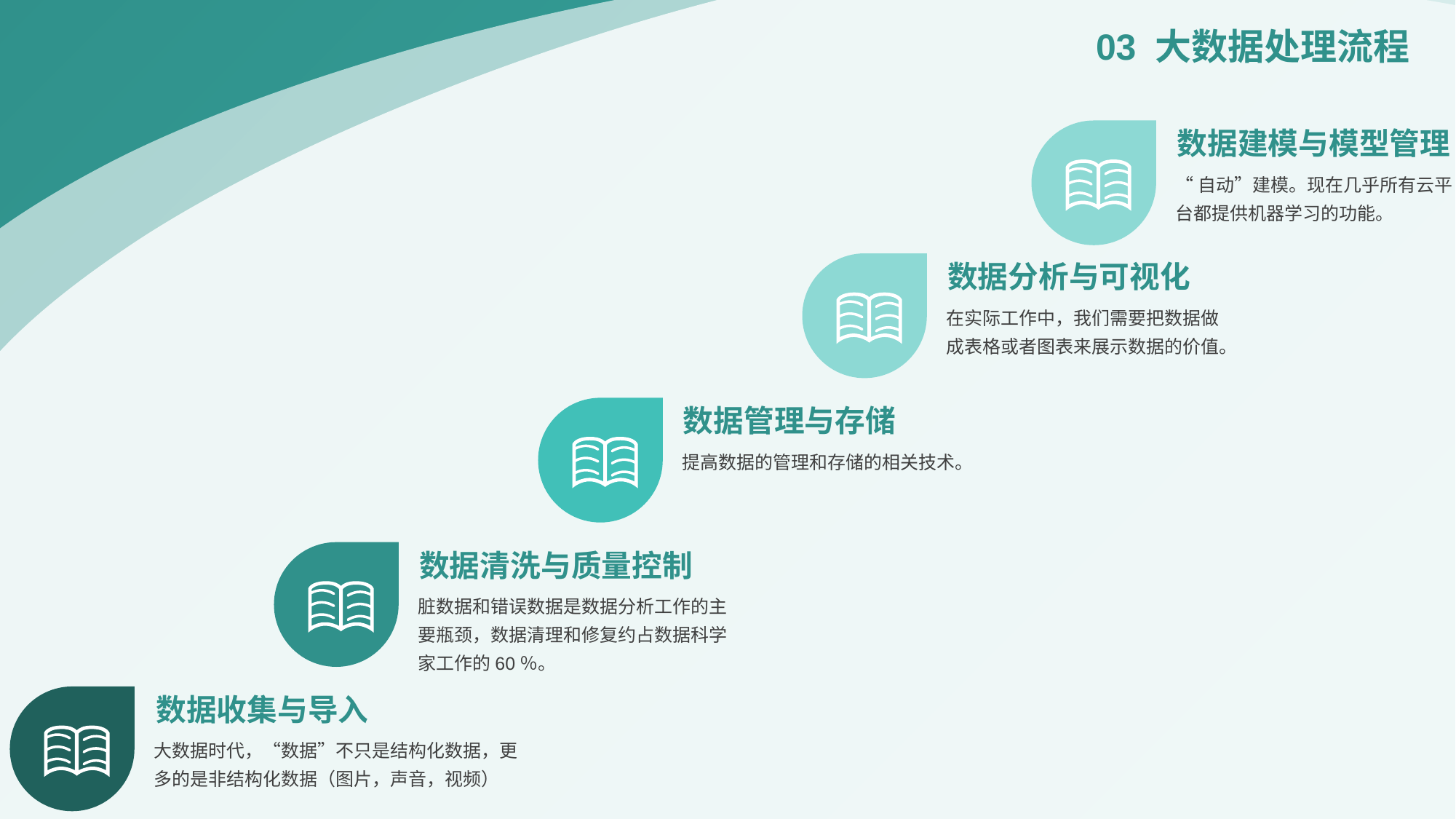

03 大数据处理流程
数据建模与模型管理

“自动”建模。现在几乎所有云平台都提供机器学习的功能。
数据分析与可视化

在实际工作中，我们需要把数据做成表格或者图表来展示数据的价值。
数据管理与存储

提高数据的管理和存储的相关技术。
数据清洗与质量控制

脏数据和错误数据是数据分析工作的主要瓶颈，数据清理和修复约占数据科学家工作的60％。
数据收集与导入

大数据时代，“数据”不只是结构化数据，更多的是非结构化数据（图片，声音，视频）